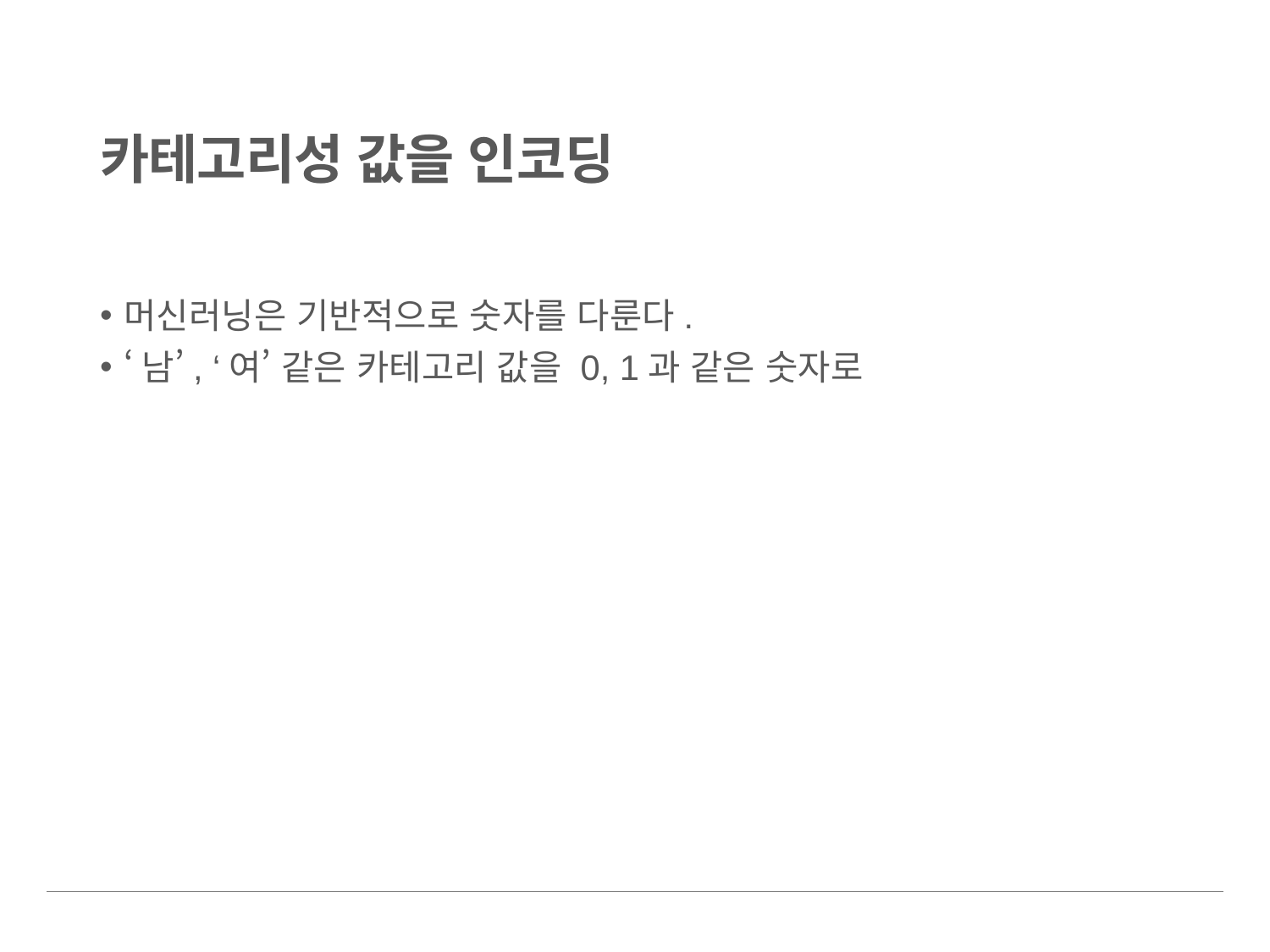

# 카테고리성 값을 인코딩
머신러닝은 기반적으로 숫자를 다룬다.
‘남’, ‘여’ 같은 카테고리 값을 0, 1과 같은 숫자로